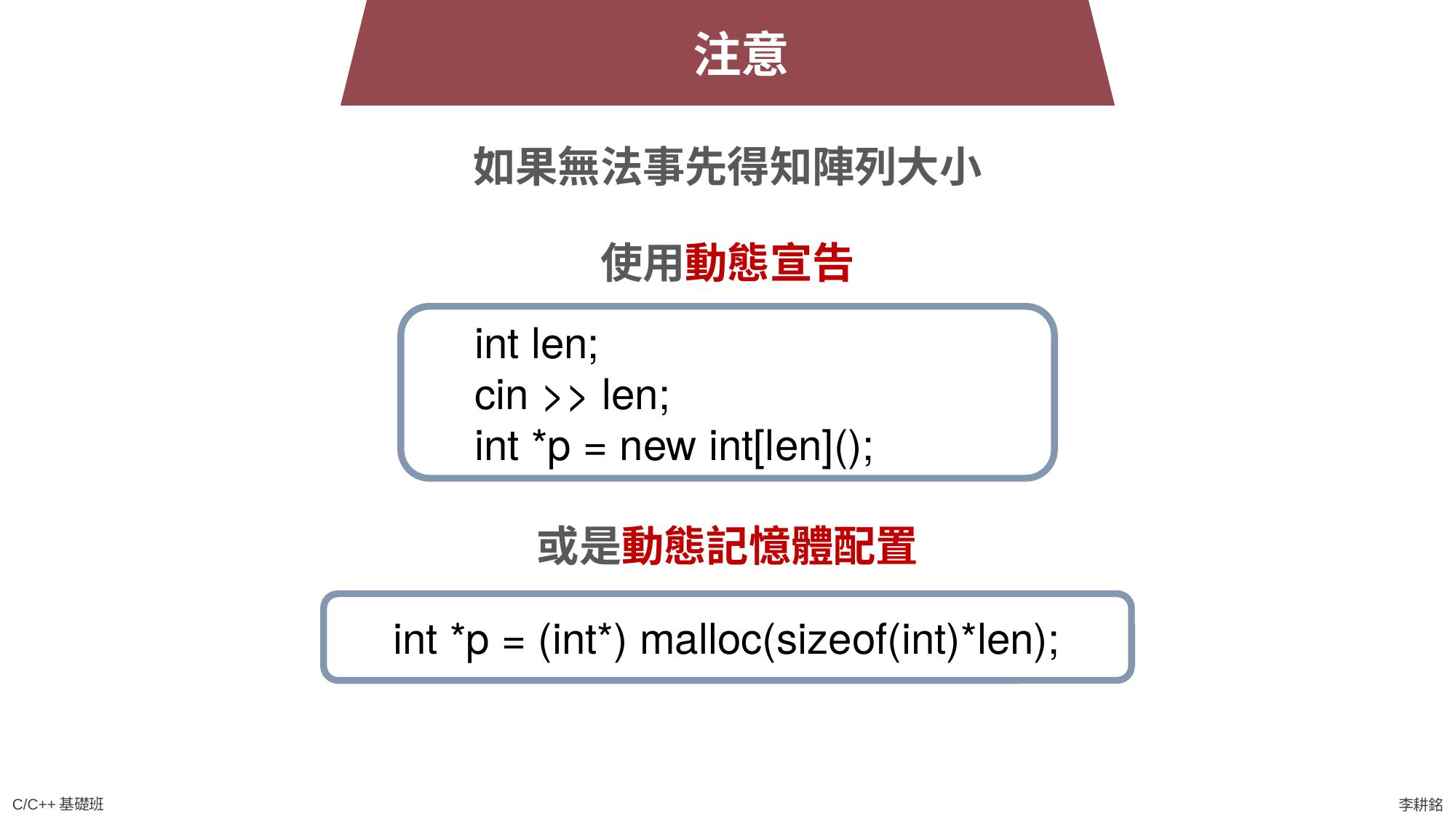

注意
如果無法事先得知陣列大小
使用動態宣告
int len;
cin >> len;
int *p = new int[len]();
或是動態記憶體配置
int *p = (int*) malloc(sizeof(int)*len);
C/C++基礎班
李耕銘